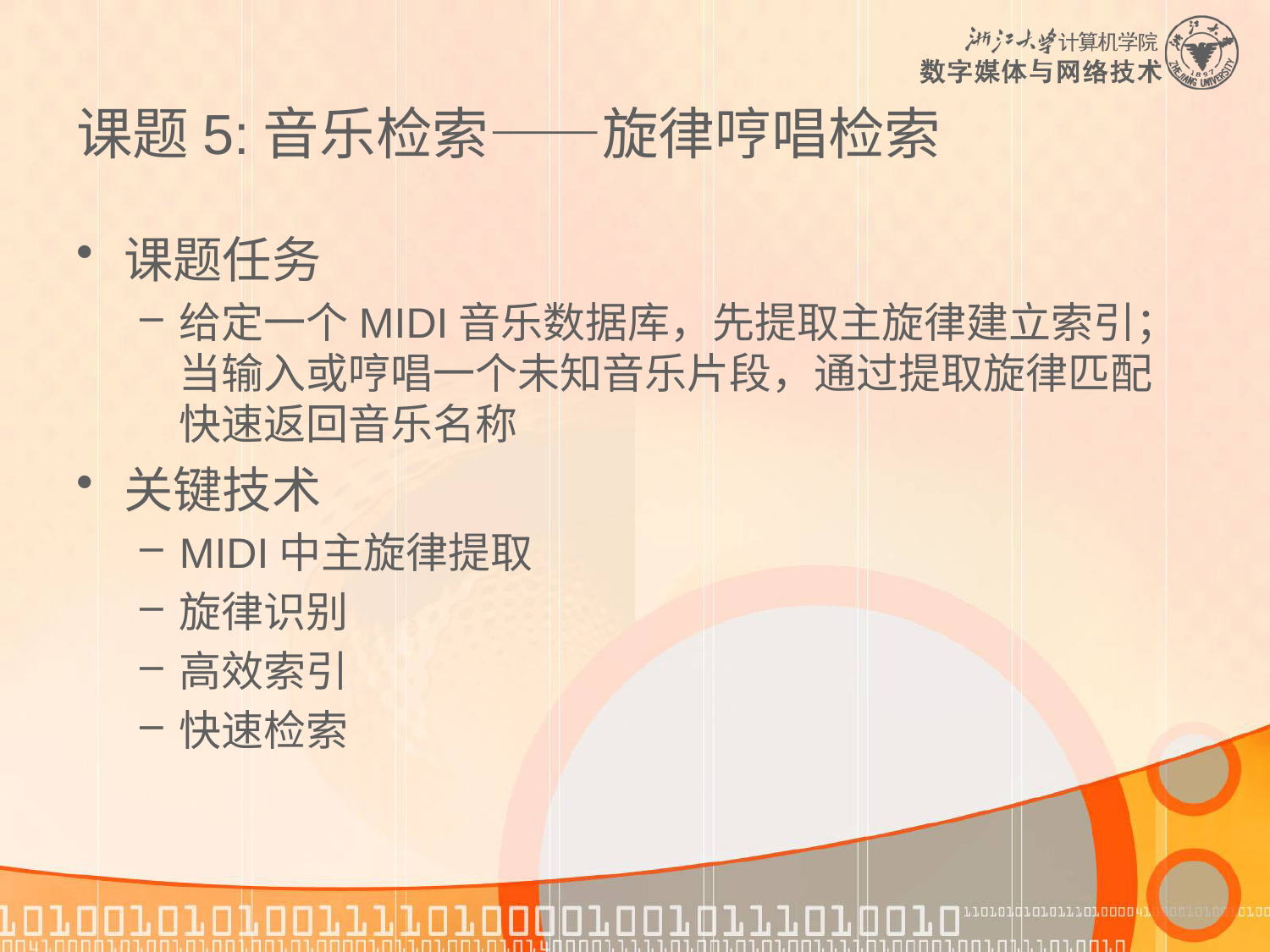

# 课题5:音乐检索——旋律哼唱检索
课题任务
给定一个MIDI音乐数据库，先提取主旋律建立索引；当输入或哼唱一个未知音乐片段，通过提取旋律匹配快速返回音乐名称
关键技术
MIDI中主旋律提取
旋律识别
高效索引
快速检索